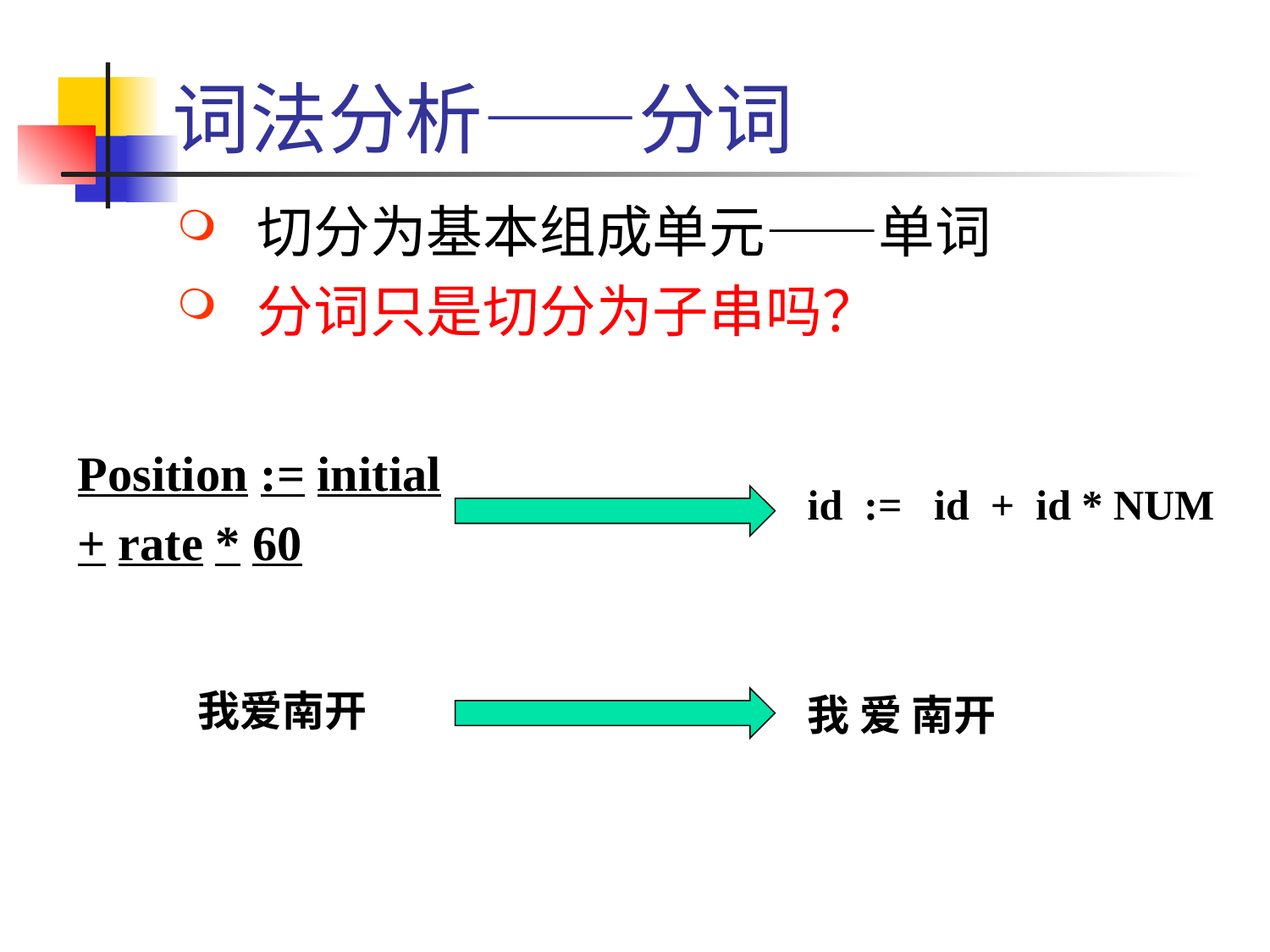

# 词法分析——分词
切分为基本组成单元——单词
分词只是切分为子串吗？
Position := initial
+ rate * 60
id  :=   id  +  id * NUM

我爱南开
我 爱 南开